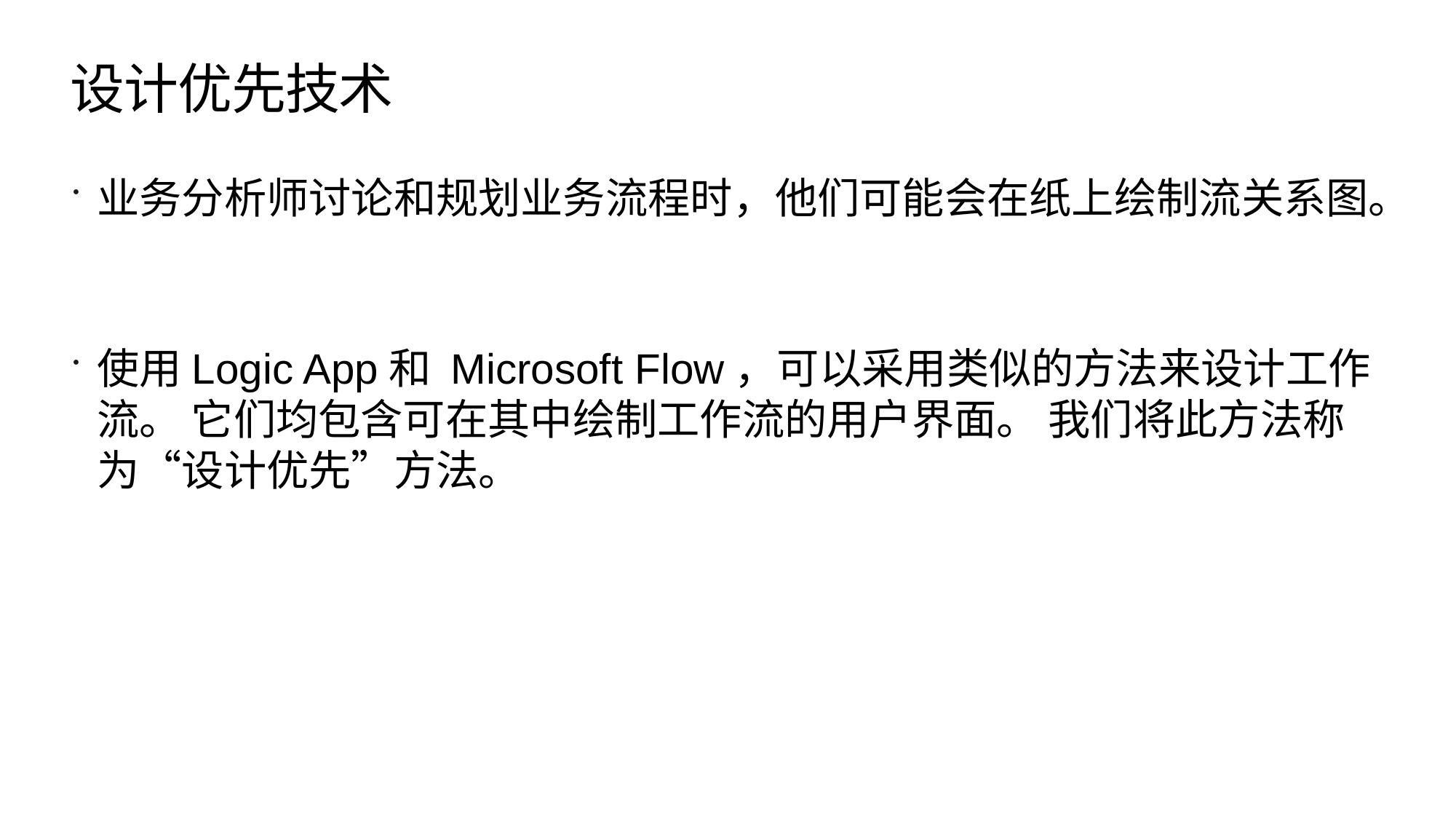

# 设计优先技术
业务分析师讨论和规划业务流程时，他们可能会在纸上绘制流关系图。

使用Logic App和 Microsoft Flow，可以采用类似的方法来设计工作流。 它们均包含可在其中绘制工作流的用户界面。 我们将此方法称为“设计优先”方法。